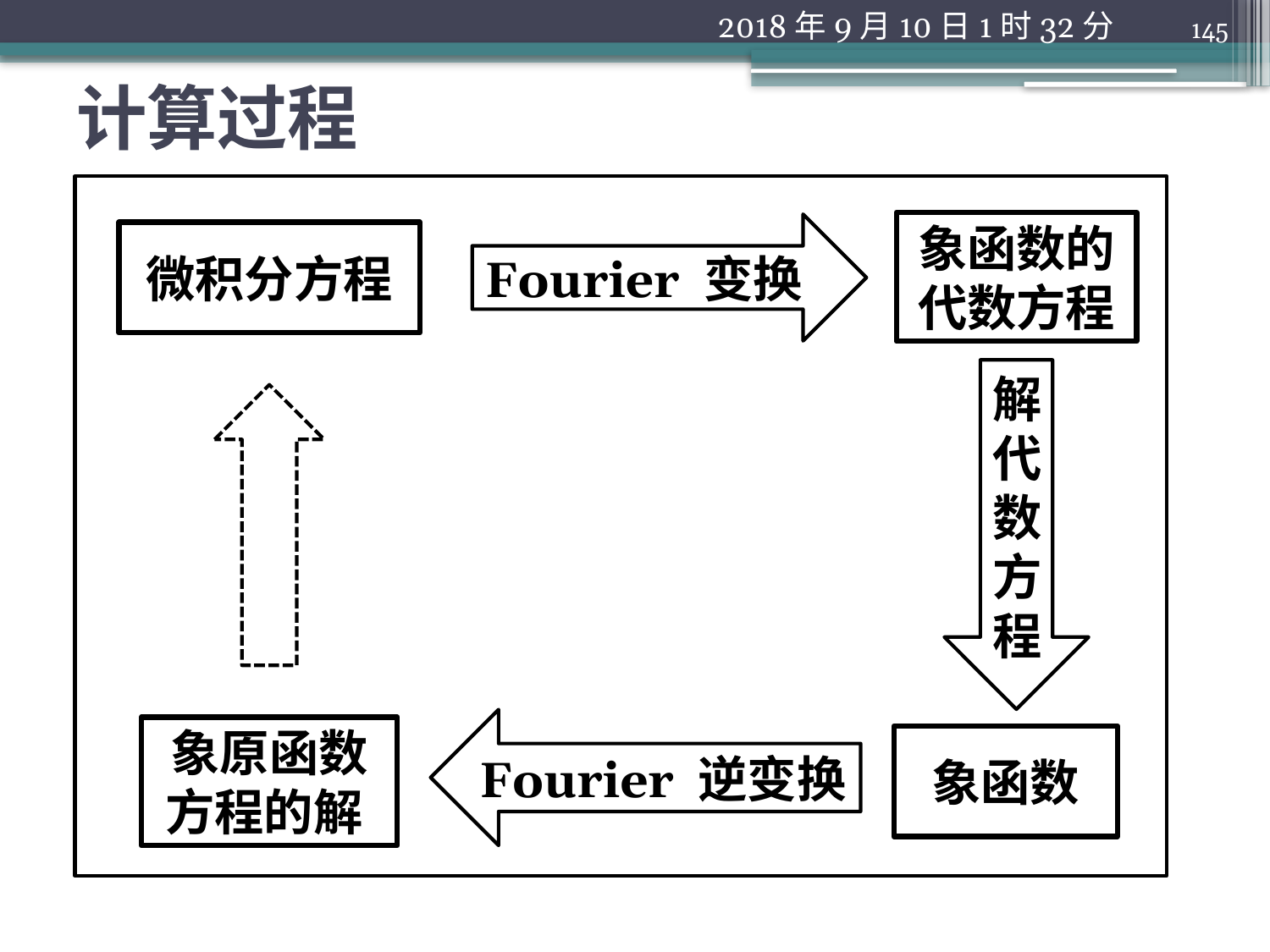

2018年9月10日1时32分
145
# 计算过程

象函数的代数方程
Fourier 变换
微积分方程
解代数方程

Fourier 逆变换
象原函数
方程的解
象函数